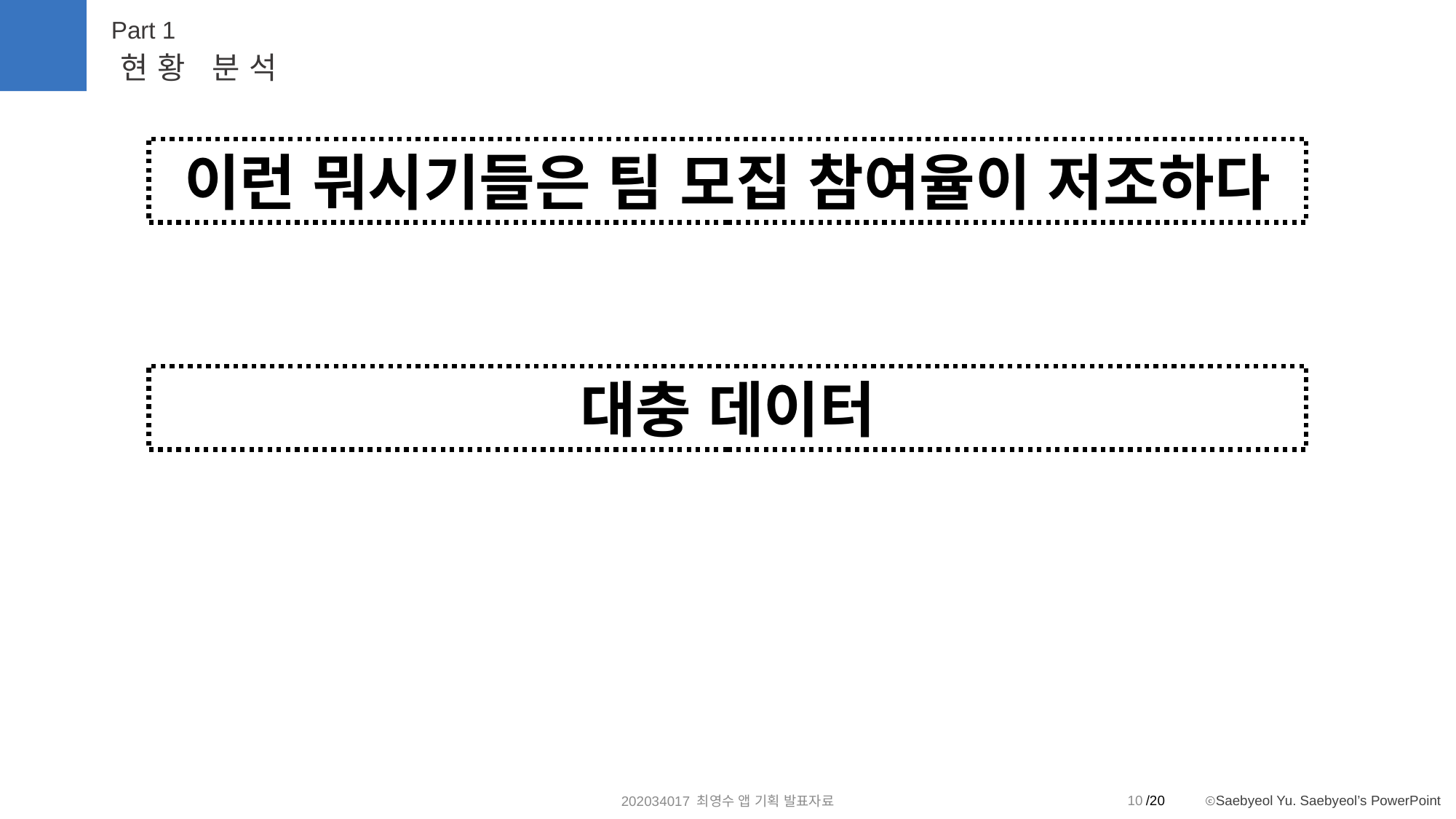

Part 1
현황 분석
이런 뭐시기들은 팀 모집 참여율이 저조하다
대충 데이터
10
202034017 최영수 앱 기획 발표자료